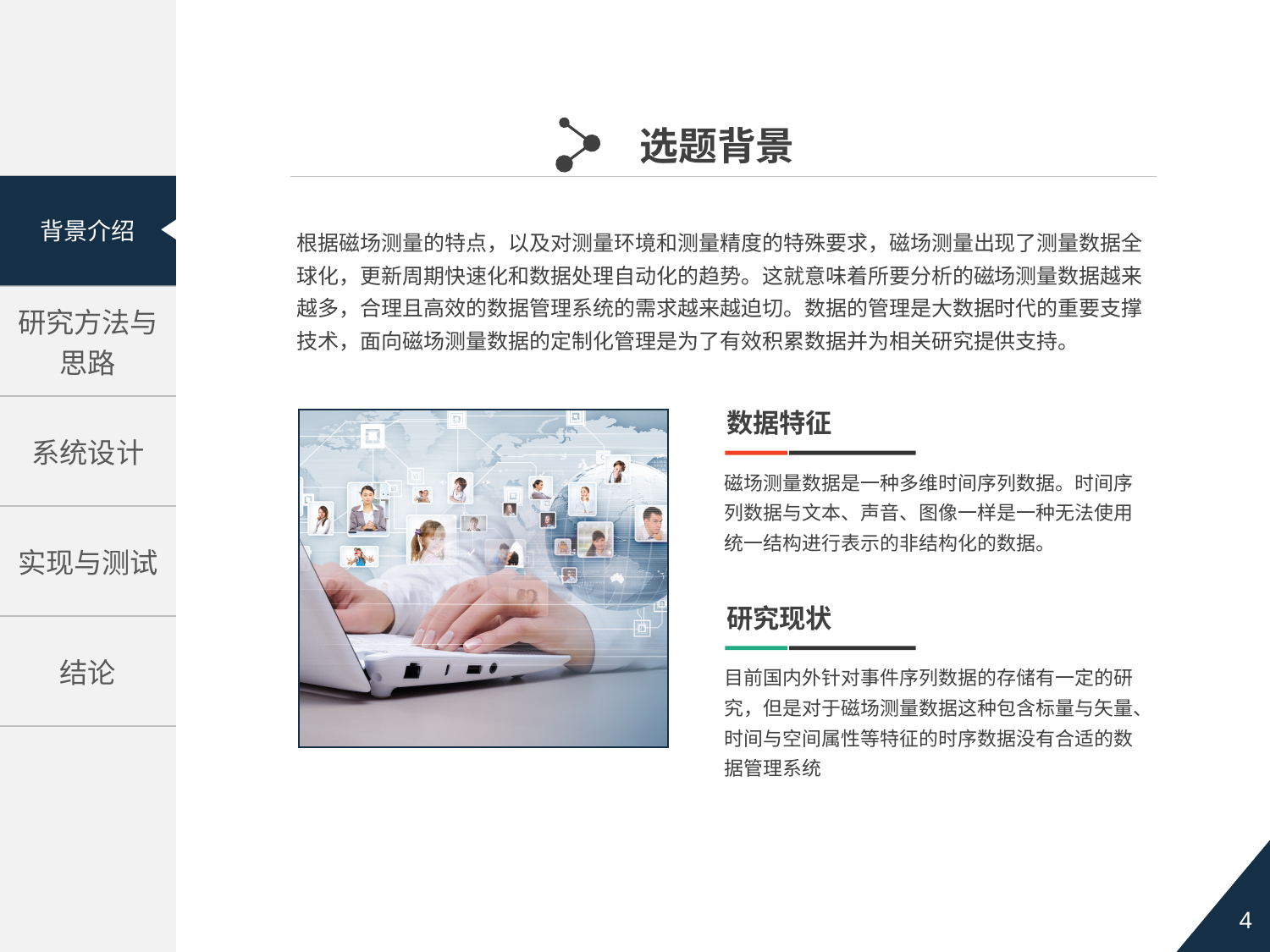

选题背景
根据磁场测量的特点，以及对测量环境和测量精度的特殊要求，磁场测量出现了测量数据全球化，更新周期快速化和数据处理自动化的趋势。这就意味着所要分析的磁场测量数据越来越多，合理且高效的数据管理系统的需求越来越迫切。数据的管理是大数据时代的重要支撑技术，面向磁场测量数据的定制化管理是为了有效积累数据并为相关研究提供支持。
数据特征

磁场测量数据是一种多维时间序列数据。时间序列数据与文本、声音、图像一样是一种无法使用统一结构进行表示的非结构化的数据。
研究现状

目前国内外针对事件序列数据的存储有一定的研究，但是对于磁场测量数据这种包含标量与矢量、时间与空间属性等特征的时序数据没有合适的数据管理系统